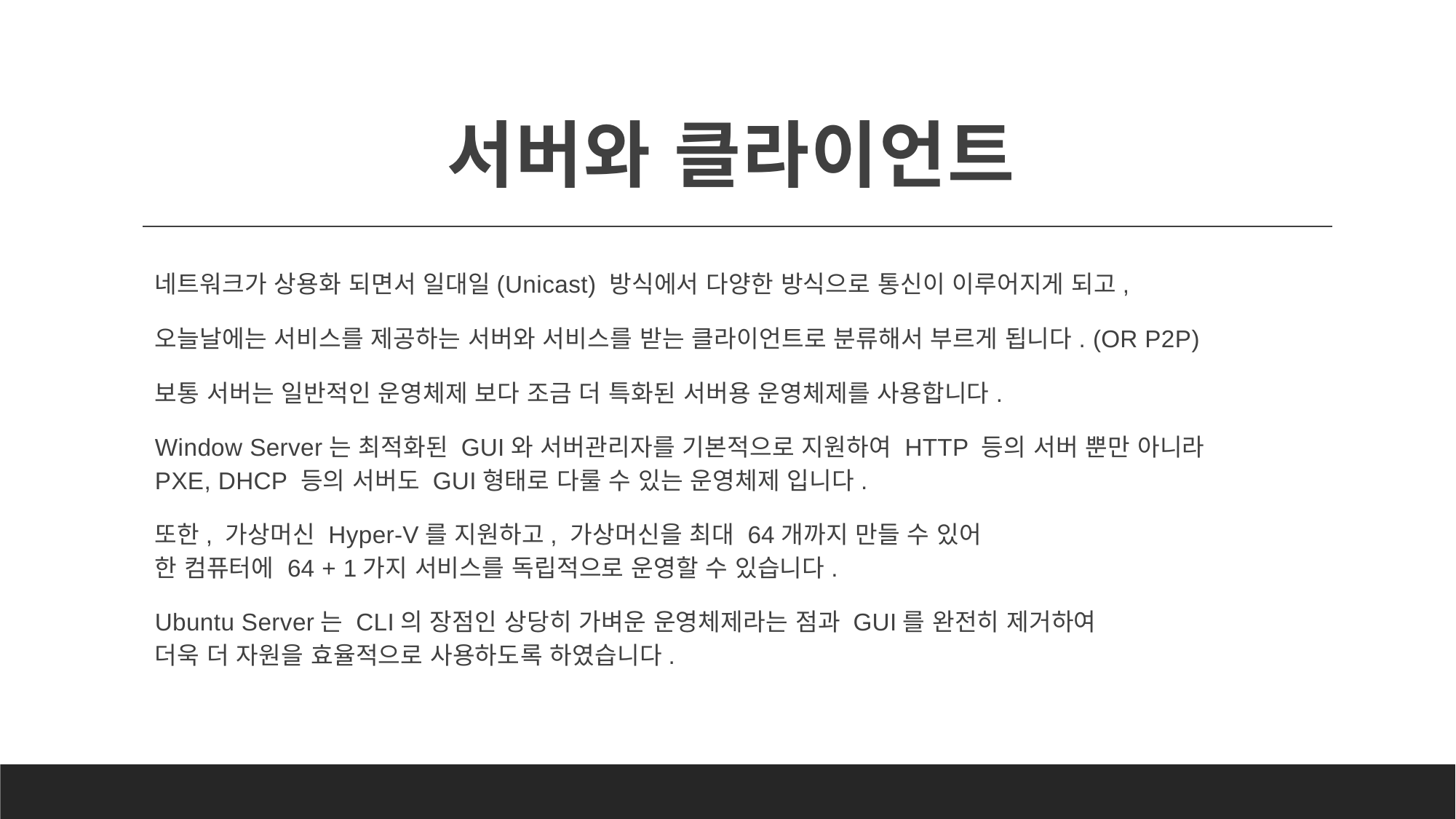

# 서버와 클라이언트
네트워크가 상용화 되면서 일대일(Unicast) 방식에서 다양한 방식으로 통신이 이루어지게 되고,
오늘날에는 서비스를 제공하는 서버와 서비스를 받는 클라이언트로 분류해서 부르게 됩니다. (OR P2P)
보통 서버는 일반적인 운영체제 보다 조금 더 특화된 서버용 운영체제를 사용합니다.
Window Server는 최적화된 GUI와 서버관리자를 기본적으로 지원하여 HTTP 등의 서버 뿐만 아니라
PXE, DHCP 등의 서버도 GUI형태로 다룰 수 있는 운영체제 입니다.
또한, 가상머신 Hyper-V를 지원하고, 가상머신을 최대 64개까지 만들 수 있어
한 컴퓨터에 64 + 1가지 서비스를 독립적으로 운영할 수 있습니다.
Ubuntu Server는 CLI의 장점인 상당히 가벼운 운영체제라는 점과 GUI를 완전히 제거하여
더욱 더 자원을 효율적으로 사용하도록 하였습니다.